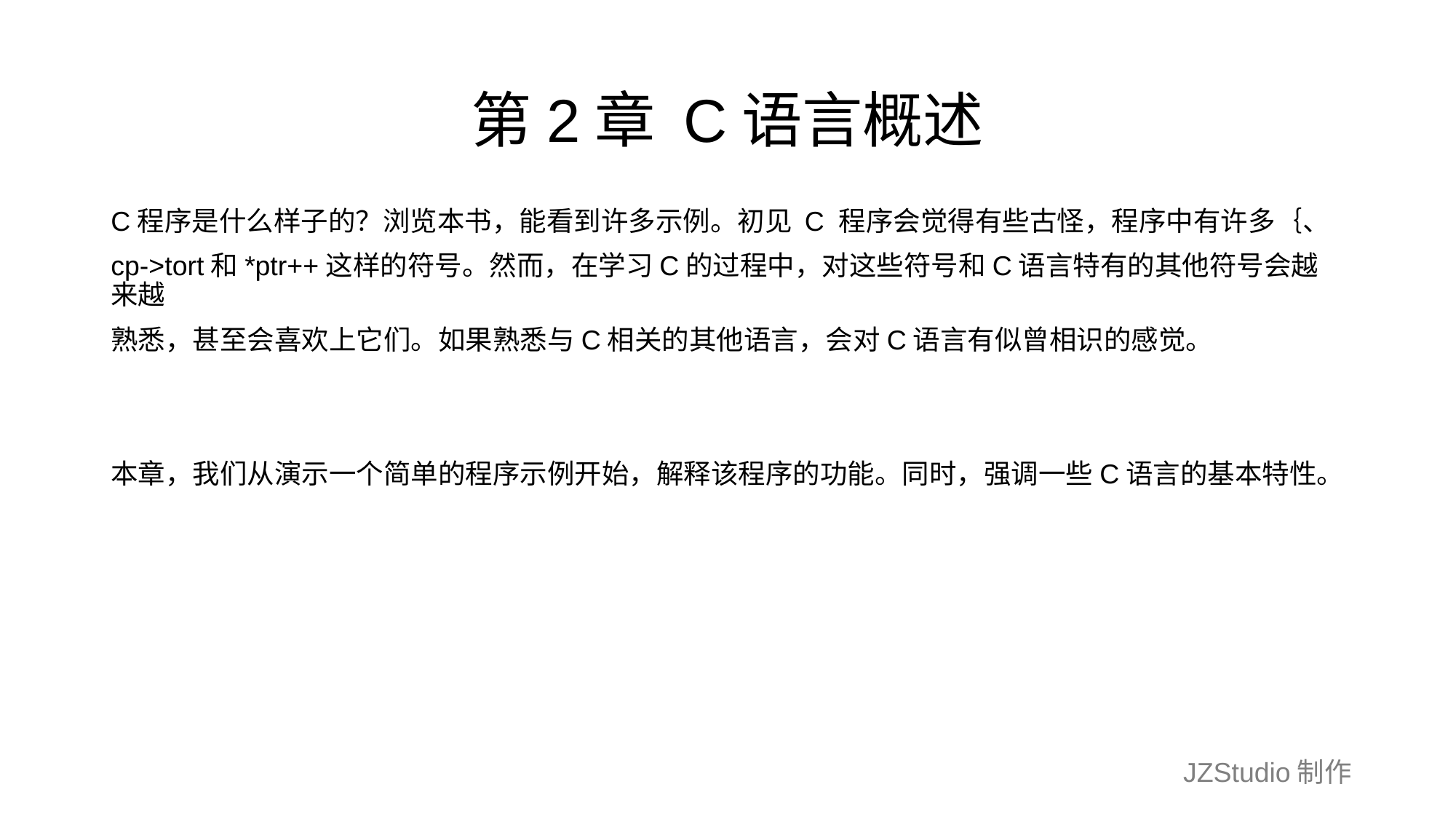

# 第2章 C语言概述
C程序是什么样子的？浏览本书，能看到许多示例。初见 C 程序会觉得有些古怪，程序中有许多｛、
cp->tort和*ptr++这样的符号。然而，在学习C的过程中，对这些符号和C语言特有的其他符号会越来越
熟悉，甚至会喜欢上它们。如果熟悉与C相关的其他语言，会对C语言有似曾相识的感觉。

本章，我们从演示一个简单的程序示例开始，解释该程序的功能。同时，强调一些C语言的基本特性。